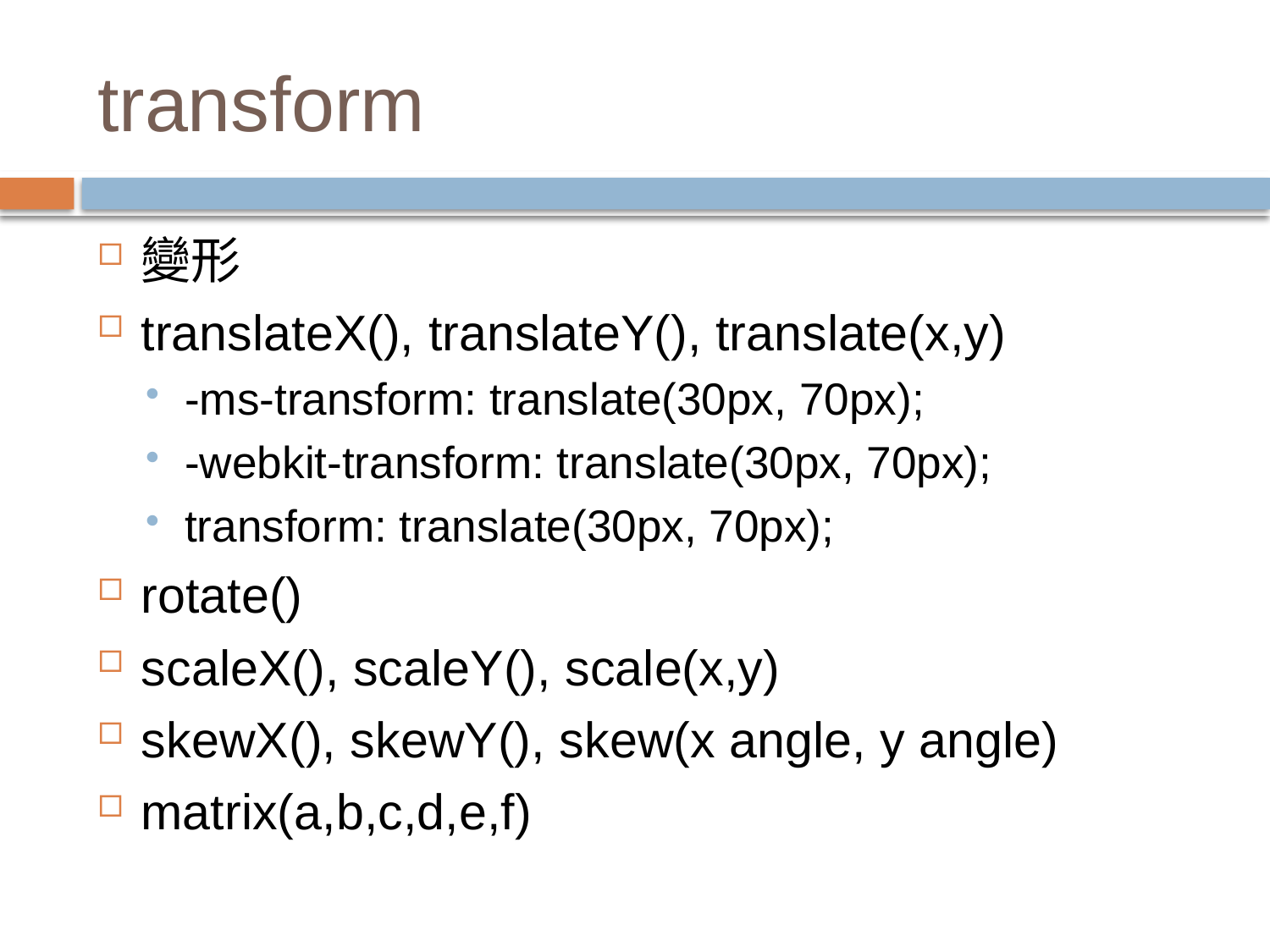

# transform
變形
translateX(), translateY(), translate(x,y)
-ms-transform: translate(30px, 70px);
-webkit-transform: translate(30px, 70px);
transform: translate(30px, 70px);
rotate()
scaleX(), scaleY(), scale(x,y)
skewX(), skewY(), skew(x angle, y angle)
matrix(a,b,c,d,e,f)